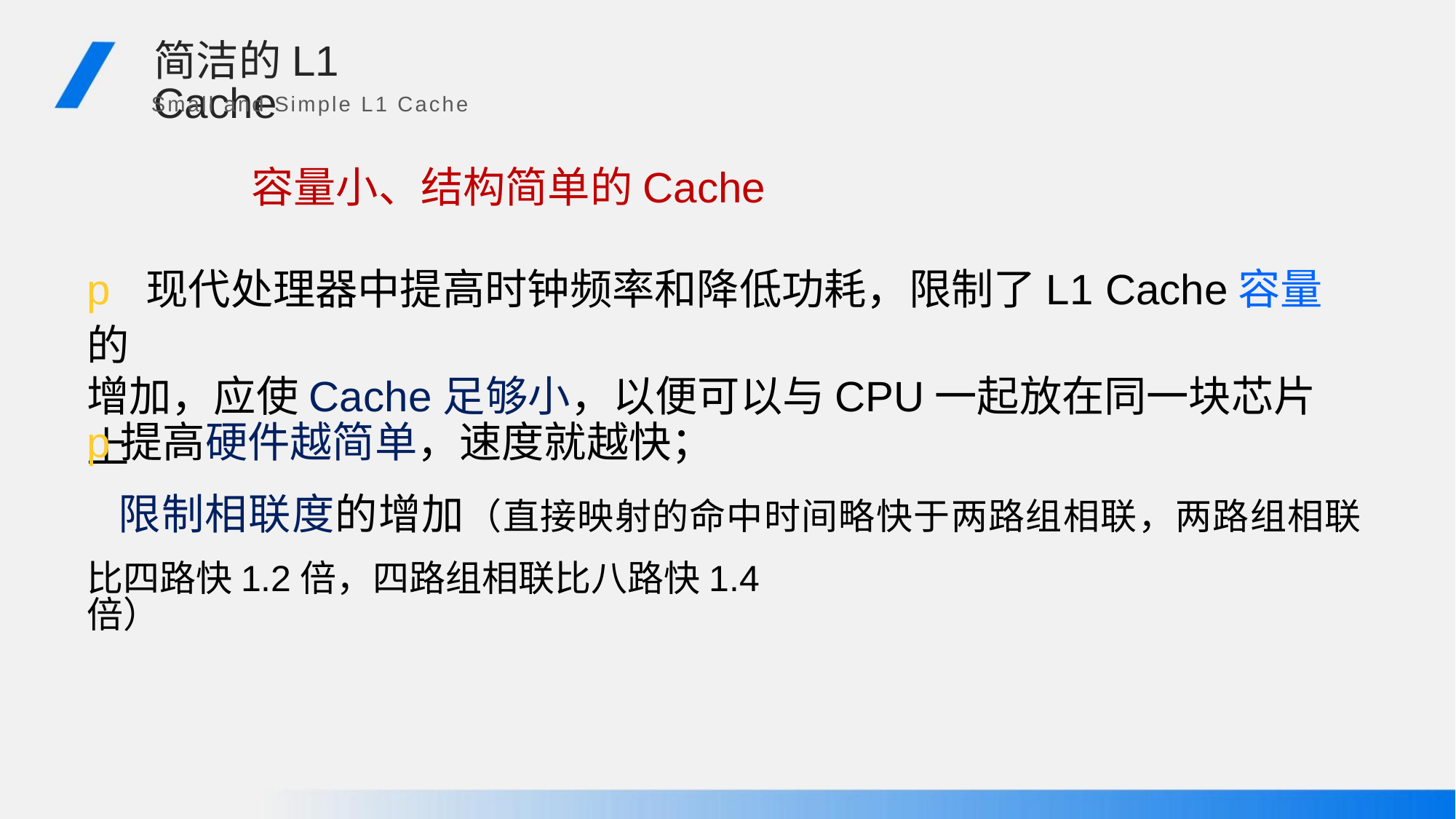

简洁的L1 Cache
Small and Simple L1 Cache
容量小、结构简单的Cache
p 现代处理器中提高时钟频率和降低功耗，限制了L1 Cache容量的
增加，应使Cache足够小，以便可以与CPU一起放在同一块芯片上
p提高硬件越简单，速度就越快；
限制相联度的增加（直接映射的命中时间略快于两路组相联，两路组相联
比四路快1.2倍，四路组相联比八路快1.4倍）